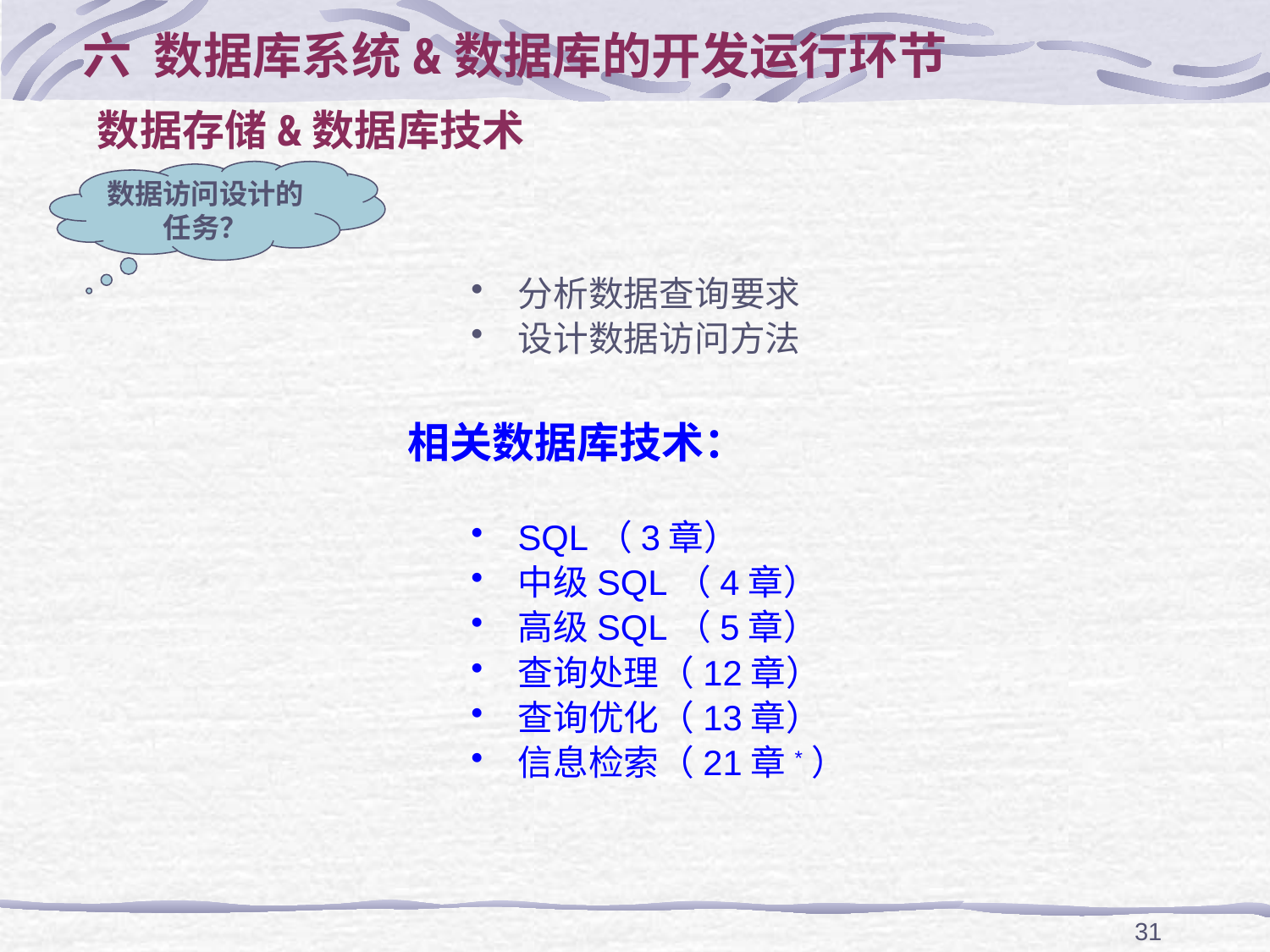

六  数据库系统&数据库的开发运行环节
数据存储&数据库技术
数据访问设计的任务？
分析数据查询要求
设计数据访问方法

相关数据库技术：

SQL（3章）
中级SQL（4章）
高级SQL（5章）
查询处理（12章）
查询优化（13章）
信息检索（21章*）
31